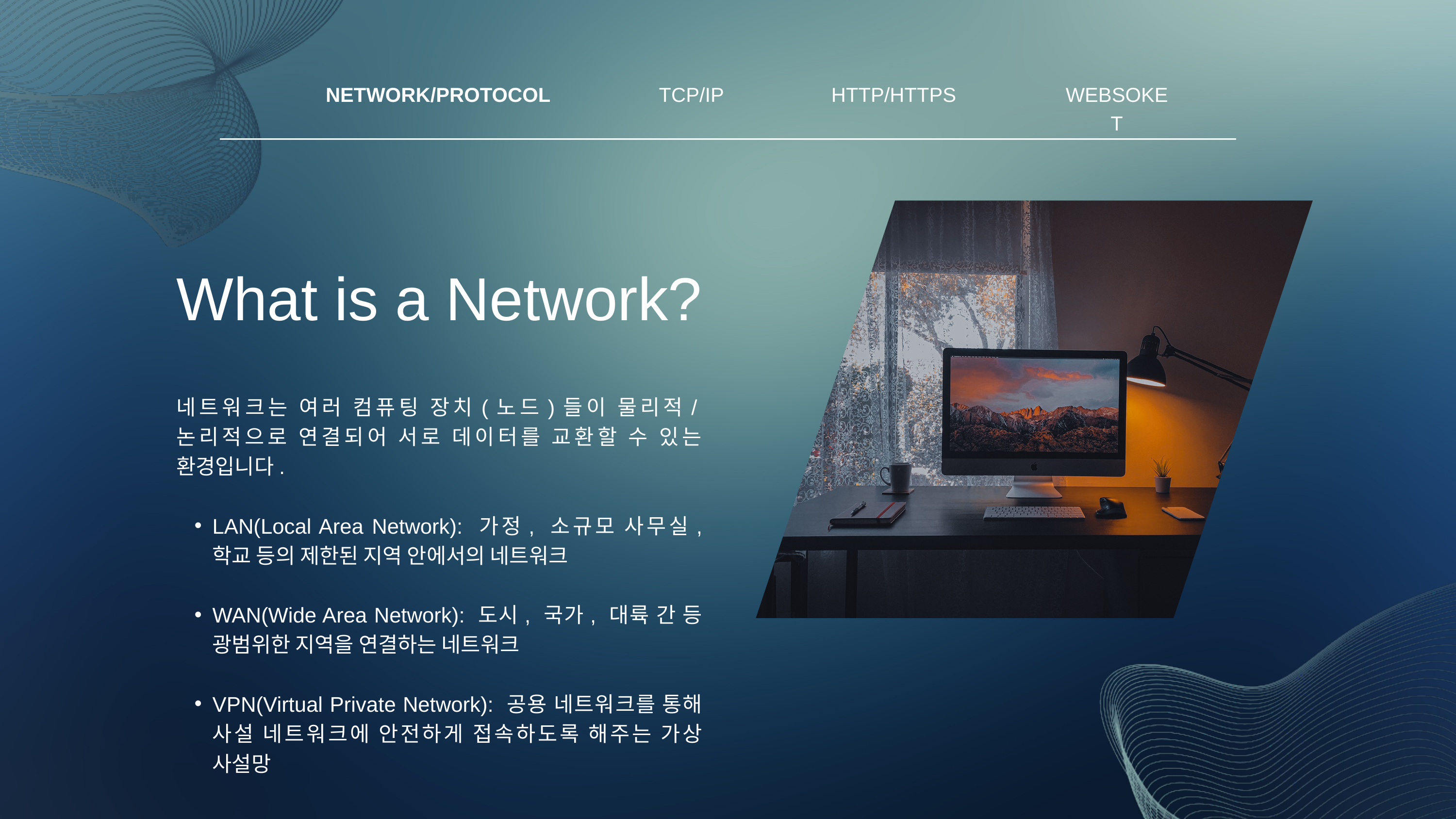

NETWORK/PROTOCOL
TCP/IP
HTTP/HTTPS
WEBSOKET

What is a Network?
네트워크는 여러 컴퓨팅 장치(노드)들이 물리적/논리적으로 연결되어 서로 데이터를 교환할 수 있는 환경입니다.

LAN(Local Area Network): 가정, 소규모 사무실, 학교 등의 제한된 지역 안에서의 네트워크

WAN(Wide Area Network): 도시, 국가, 대륙 간 등 광범위한 지역을 연결하는 네트워크

VPN(Virtual Private Network): 공용 네트워크를 통해 사설 네트워크에 안전하게 접속하도록 해주는 가상 사설망